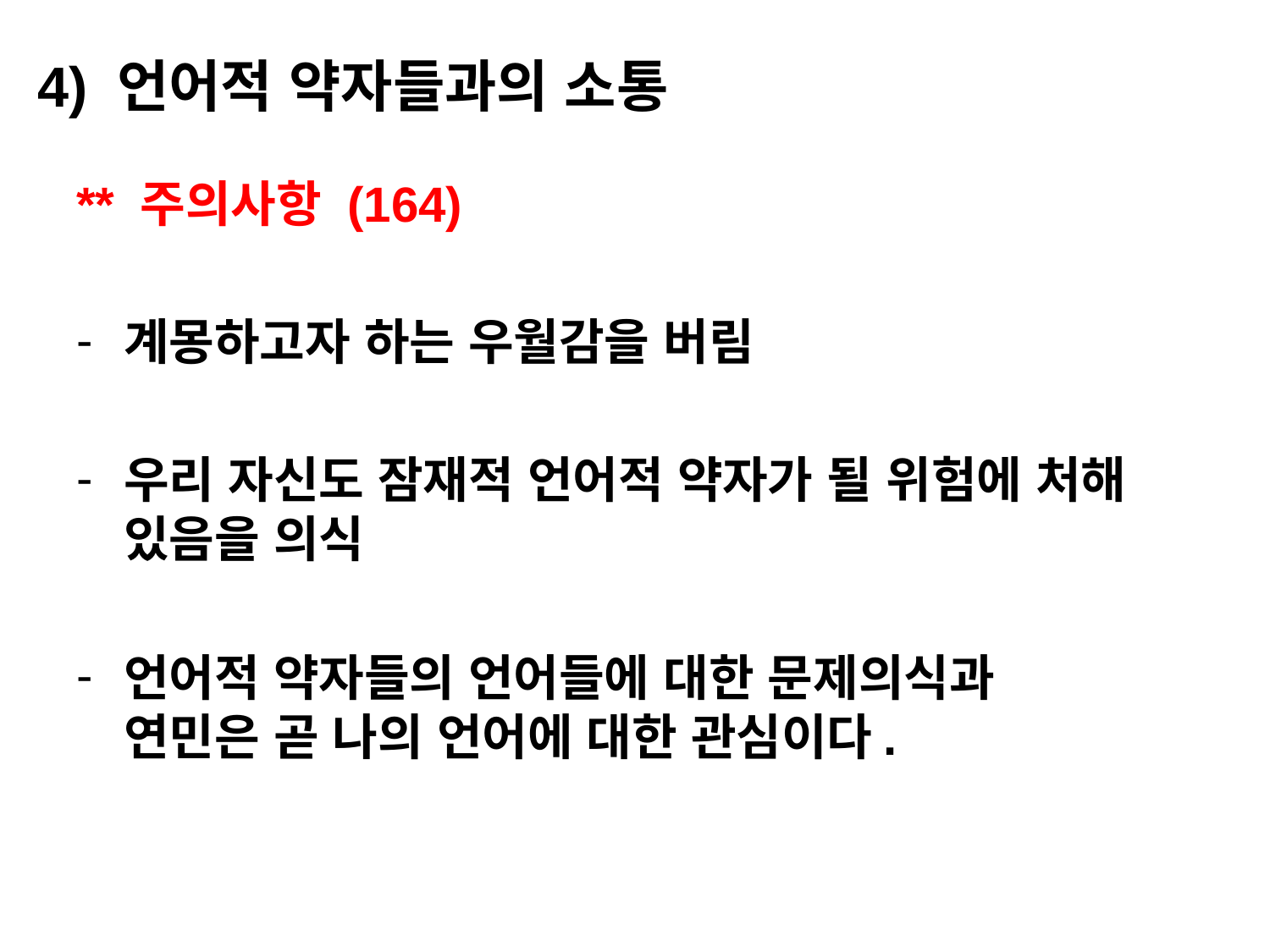

# 4) 언어적 약자들과의 소통
** 주의사항 (164)

계몽하고자 하는 우월감을 버림

우리 자신도 잠재적 언어적 약자가 될 위험에 처해 있음을 의식

언어적 약자들의 언어들에 대한 문제의식과
연민은 곧 나의 언어에 대한 관심이다.